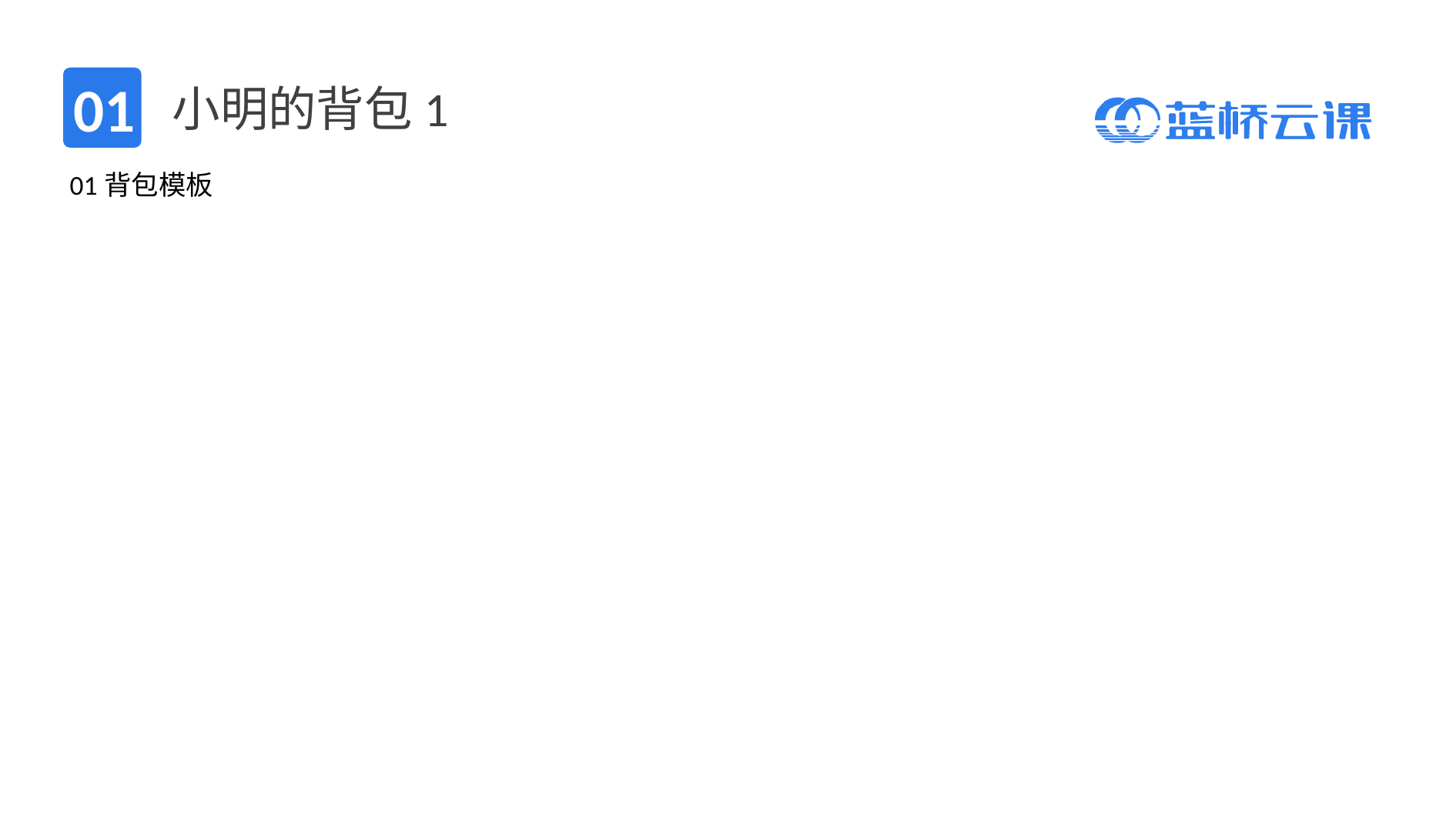

# 小明的背包1
01

01背包模板
|  |
| --- |
|  |
| --- |